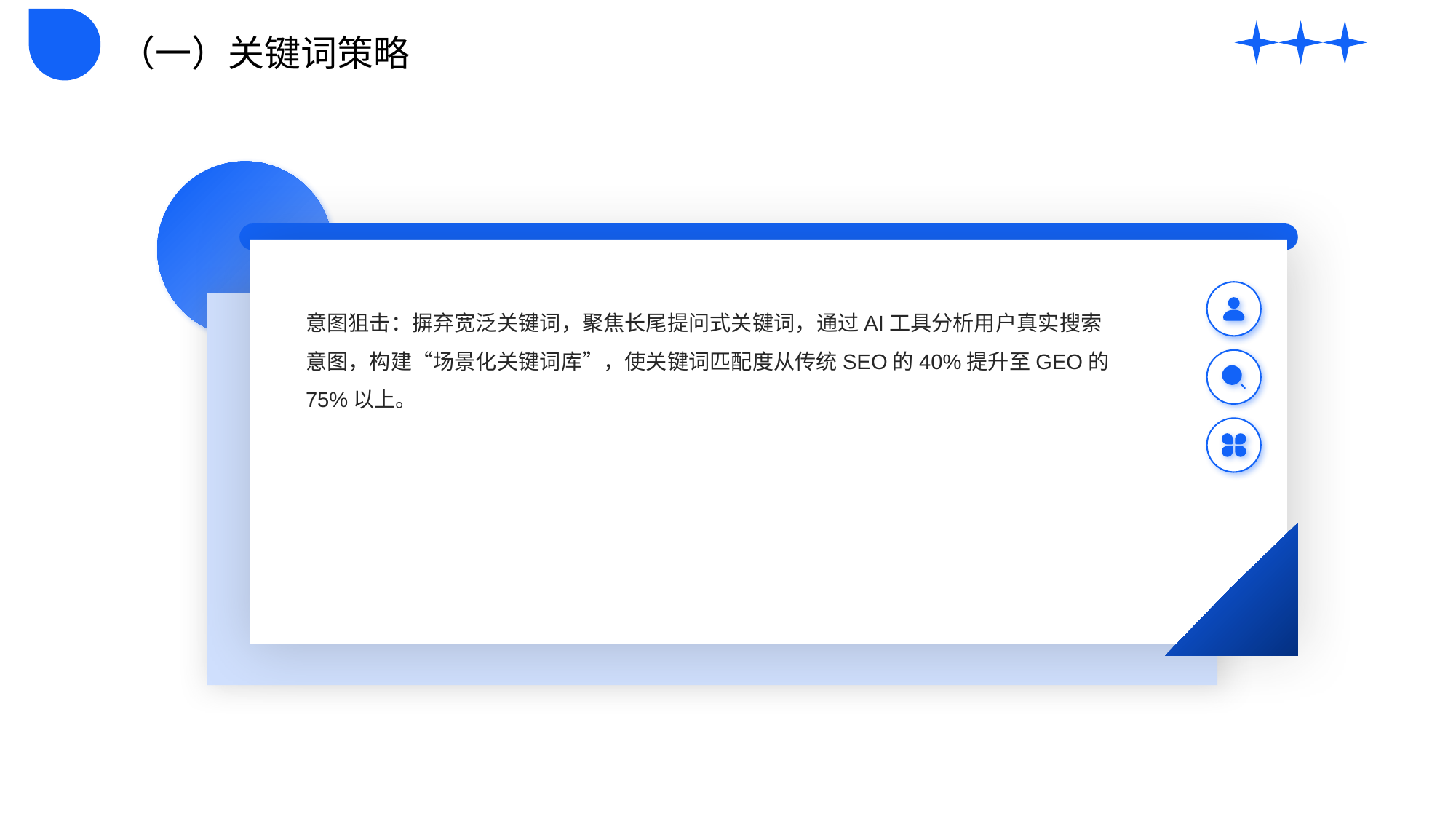

（一）关键词策略

意图狙击：摒弃宽泛关键词，聚焦长尾提问式关键词，通过AI工具分析用户真实搜索意图，构建“场景化关键词库”，使关键词匹配度从传统SEO的40%提升至GEO的75%以上。